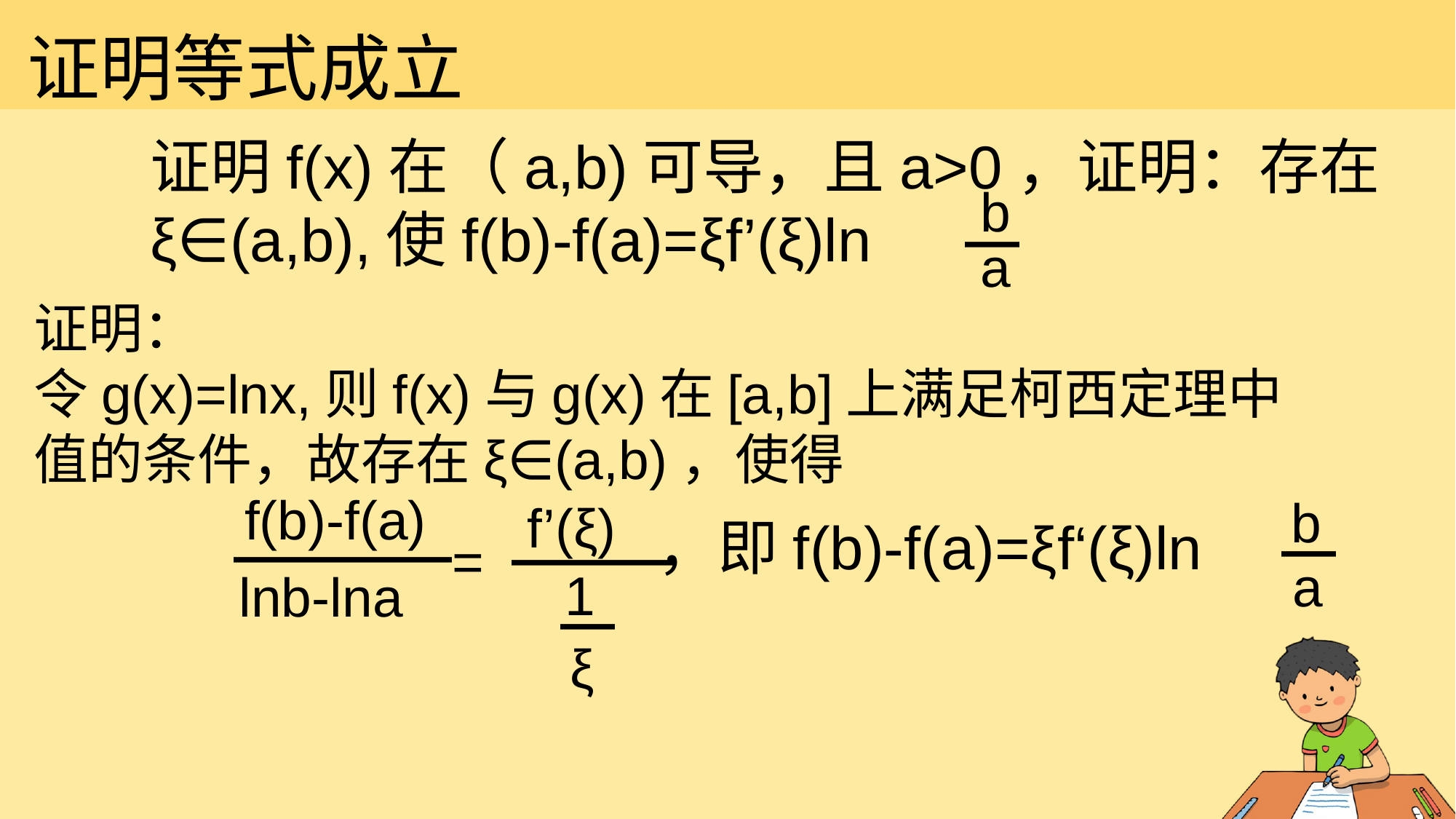

证明等式成立
证明f(x)在（a,b)可导，且a>0，证明：存在ξ∈(a,b),使f(b)-f(a)=ξf’(ξ)ln
b
—
a
证明：
令g(x)=lnx,则f(x)与g(x)在[a,b]上满足柯西定理中值的条件，故存在ξ∈(a,b)，使得
f(b)-f(a)
b
—
a
，即f(b)-f(a)=ξf‘(ξ)ln
f’(ξ)
     ————
———
=
1
lnb-lna
—
ξ